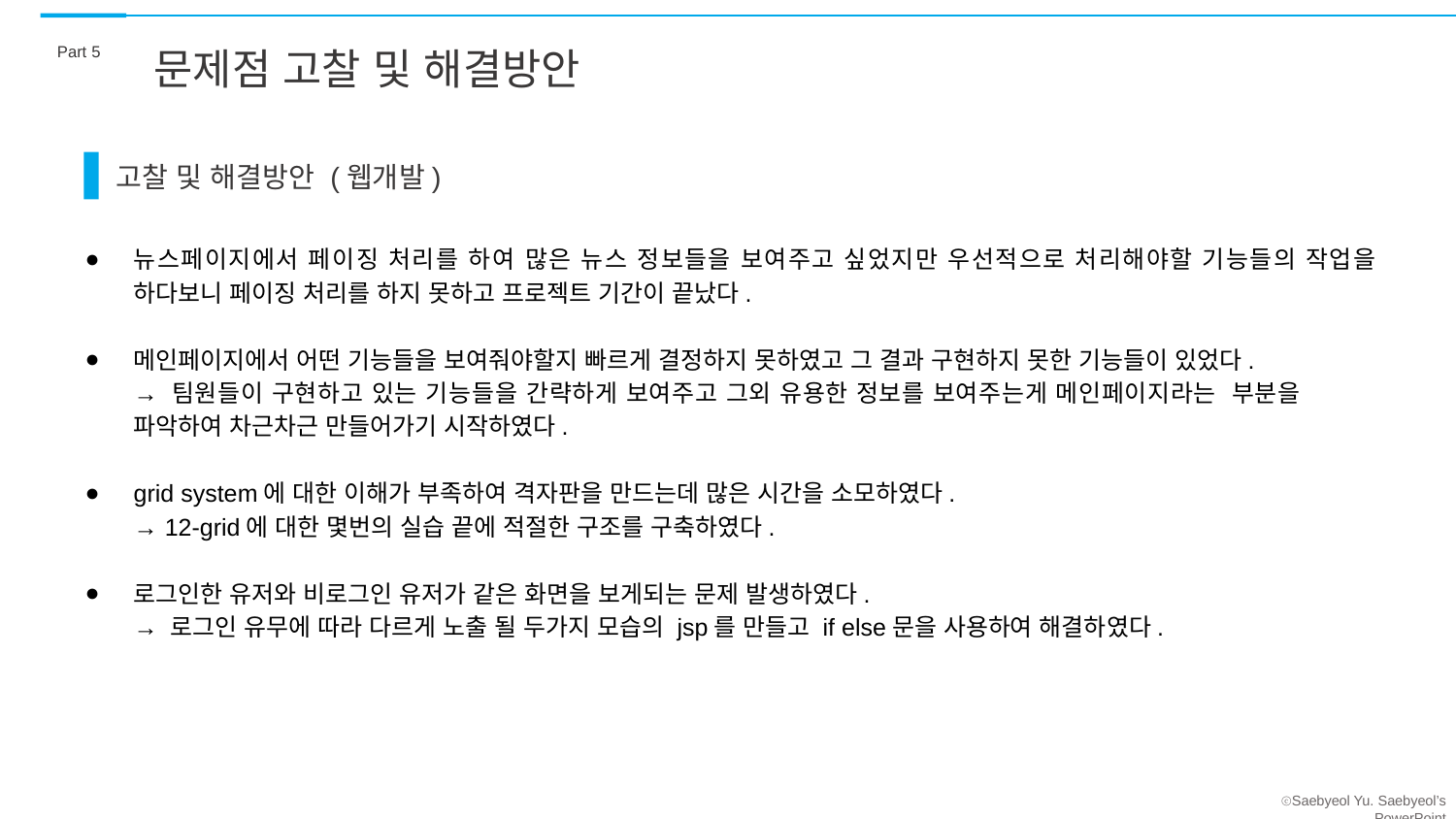

Part 5
문제점 고찰 및 해결방안

고찰 및 해결방안 (웹개발)
뉴스페이지에서 페이징 처리를 하여 많은 뉴스 정보들을 보여주고 싶었지만 우선적으로 처리해야할 기능들의 작업을 하다보니 페이징 처리를 하지 못하고 프로젝트 기간이 끝났다.

메인페이지에서 어떤 기능들을 보여줘야할지 빠르게 결정하지 못하였고 그 결과 구현하지 못한 기능들이 있었다.
→ 팀원들이 구현하고 있는 기능들을 간략하게 보여주고 그외 유용한 정보를 보여주는게 메인페이지라는  부분을           파악하여 차근차근 만들어가기 시작하였다.

grid system에 대한 이해가 부족하여 격자판을 만드는데 많은 시간을 소모하였다.
→ 12-grid에 대한 몇번의 실습 끝에 적절한 구조를 구축하였다.

로그인한 유저와 비로그인 유저가 같은 화면을 보게되는 문제 발생하였다.
→ 로그인 유무에 따라 다르게 노출 될 두가지 모습의 jsp를 만들고 if else문을 사용하여 해결하였다.